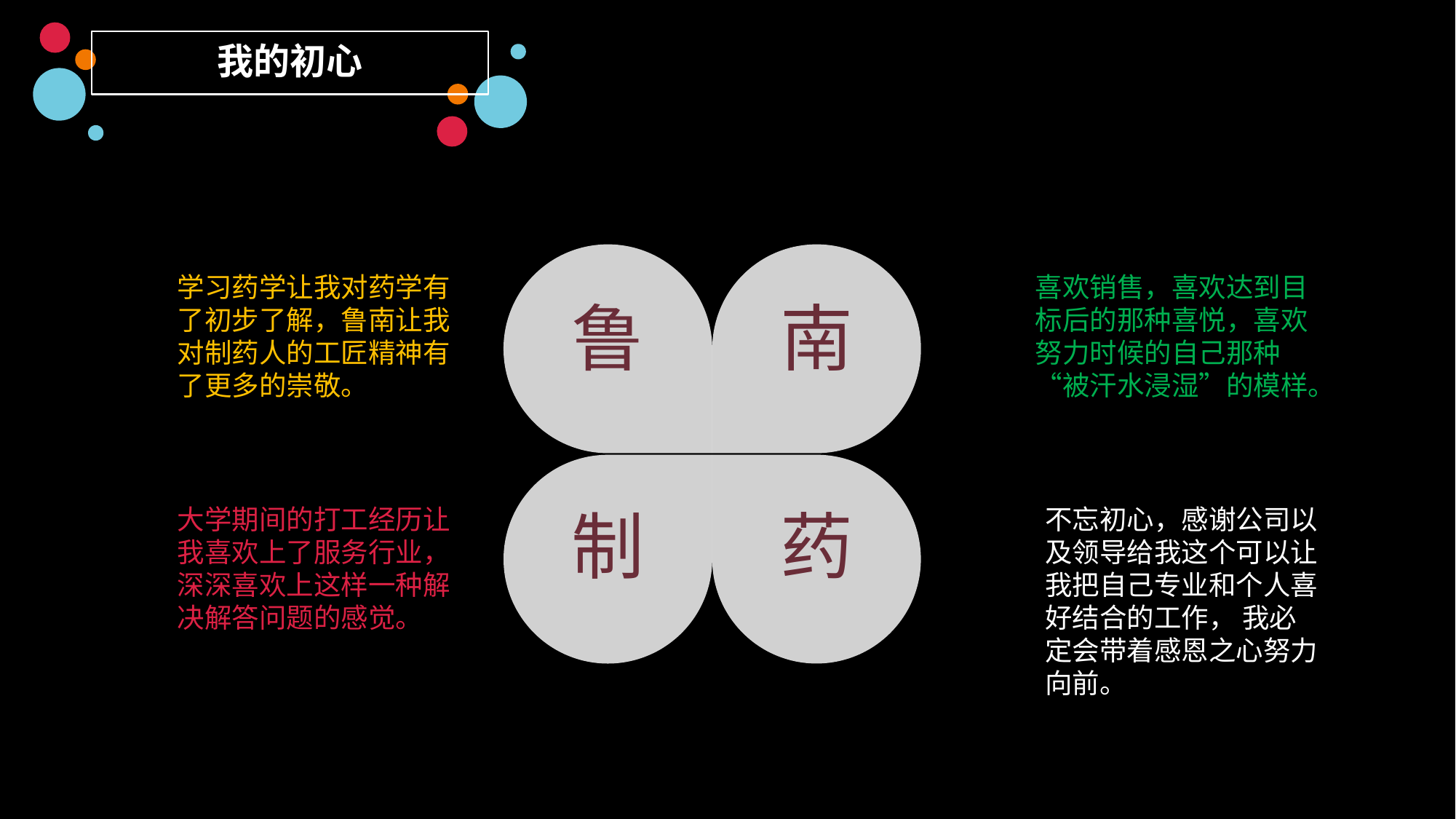

我的初心

学习药学让我对药学有了初步了解，鲁南让我对制药人的工匠精神有了更多的崇敬。
喜欢销售，喜欢达到目标后的那种喜悦，喜欢努力时候的自己那种“被汗水浸湿”的模样。

鲁
南

制
药
大学期间的打工经历让我喜欢上了服务行业，深深喜欢上这样一种解决解答问题的感觉。
不忘初心，感谢公司以及领导给我这个可以让我把自己专业和个人喜好结合的工作， 我必定会带着感恩之心努力向前。